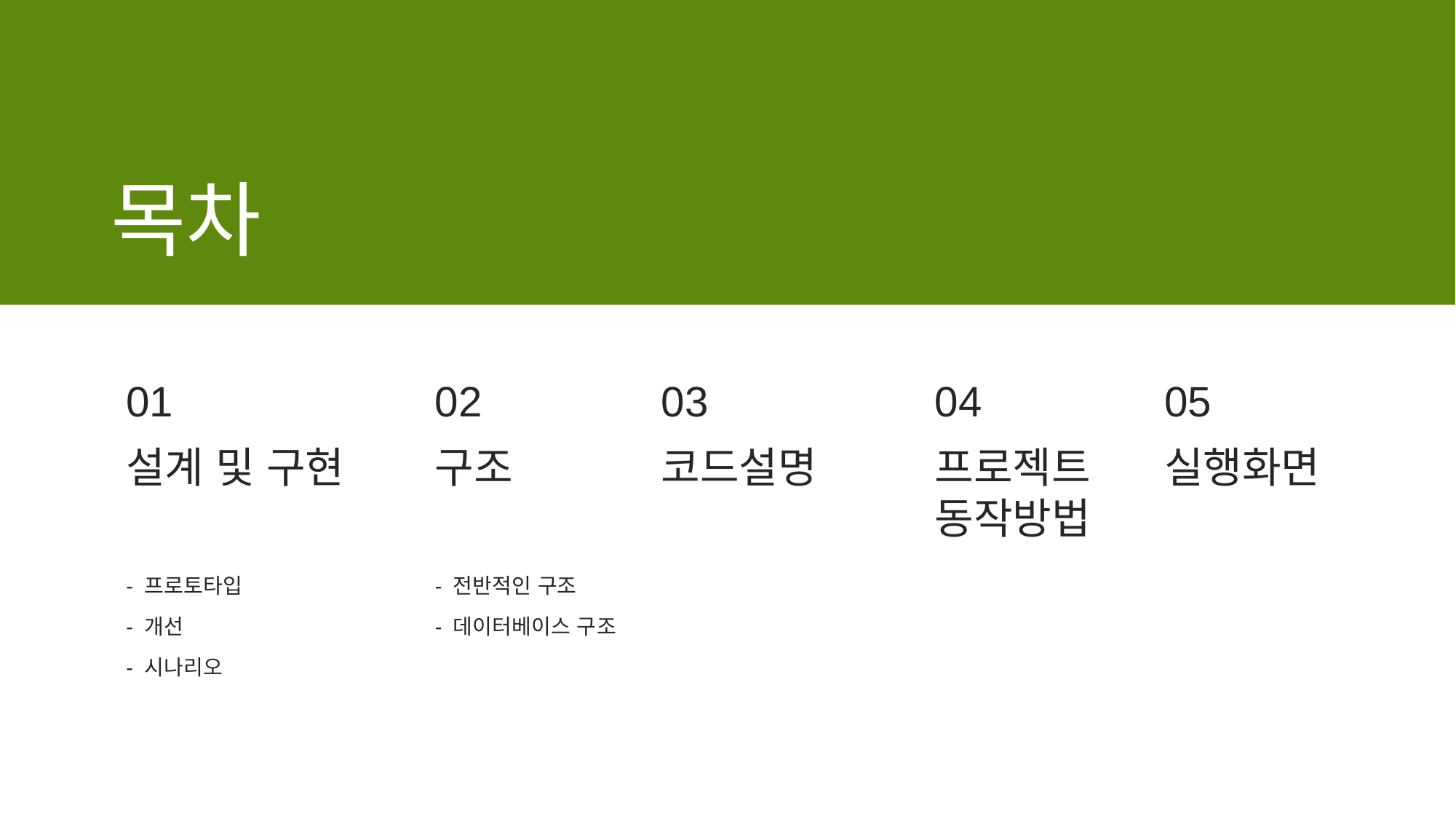

# 목차
목차
01
설계 및 구현

- 프로토타입
- 개선
- 시나리오
02
구조

- 전반적인 구조
- 데이터베이스 구조
03
코드설명
04
프로젝트 동작방법
05
실행화면